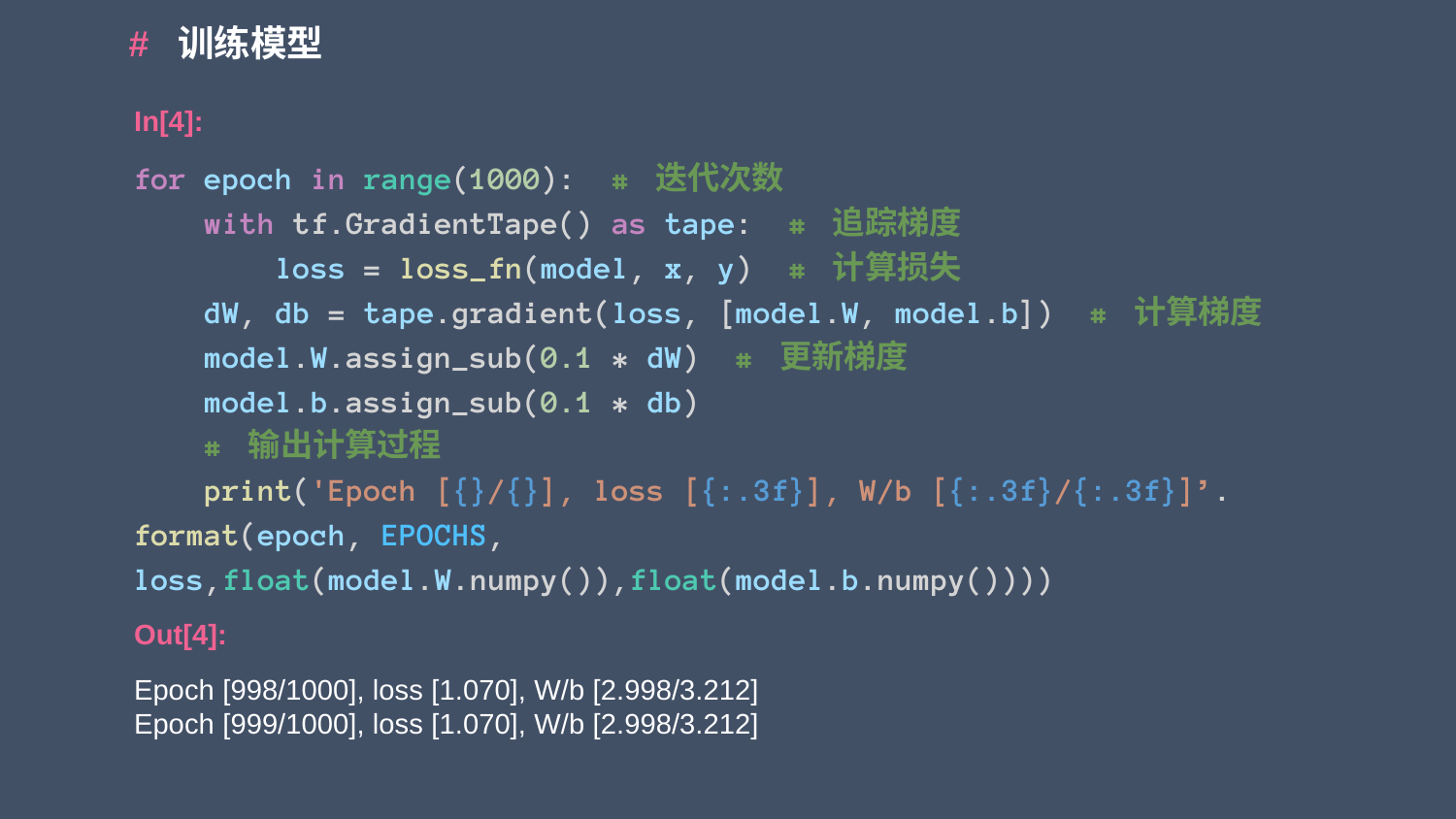

#  训练模型
In[4]:
for epoch in range(1000):  # 迭代次数
    with tf.GradientTape() as tape:  # 追踪梯度
        loss = loss_fn(model, x, y)  # 计算损失
    dW, db = tape.gradient(loss, [model.W, model.b])  # 计算梯度
    model.W.assign_sub(0.1 * dW)  # 更新梯度
    model.b.assign_sub(0.1 * db)
    # 输出计算过程
    print('Epoch [{}/{}], loss [{:.3f}], W/b [{:.3f}/{:.3f}]’. format(epoch, EPOCHS, loss,float(model.W.numpy()),float(model.b.numpy())))
Out[4]:
Epoch [998/1000], loss [1.070], W/b [2.998/3.212]
Epoch [999/1000], loss [1.070], W/b [2.998/3.212]